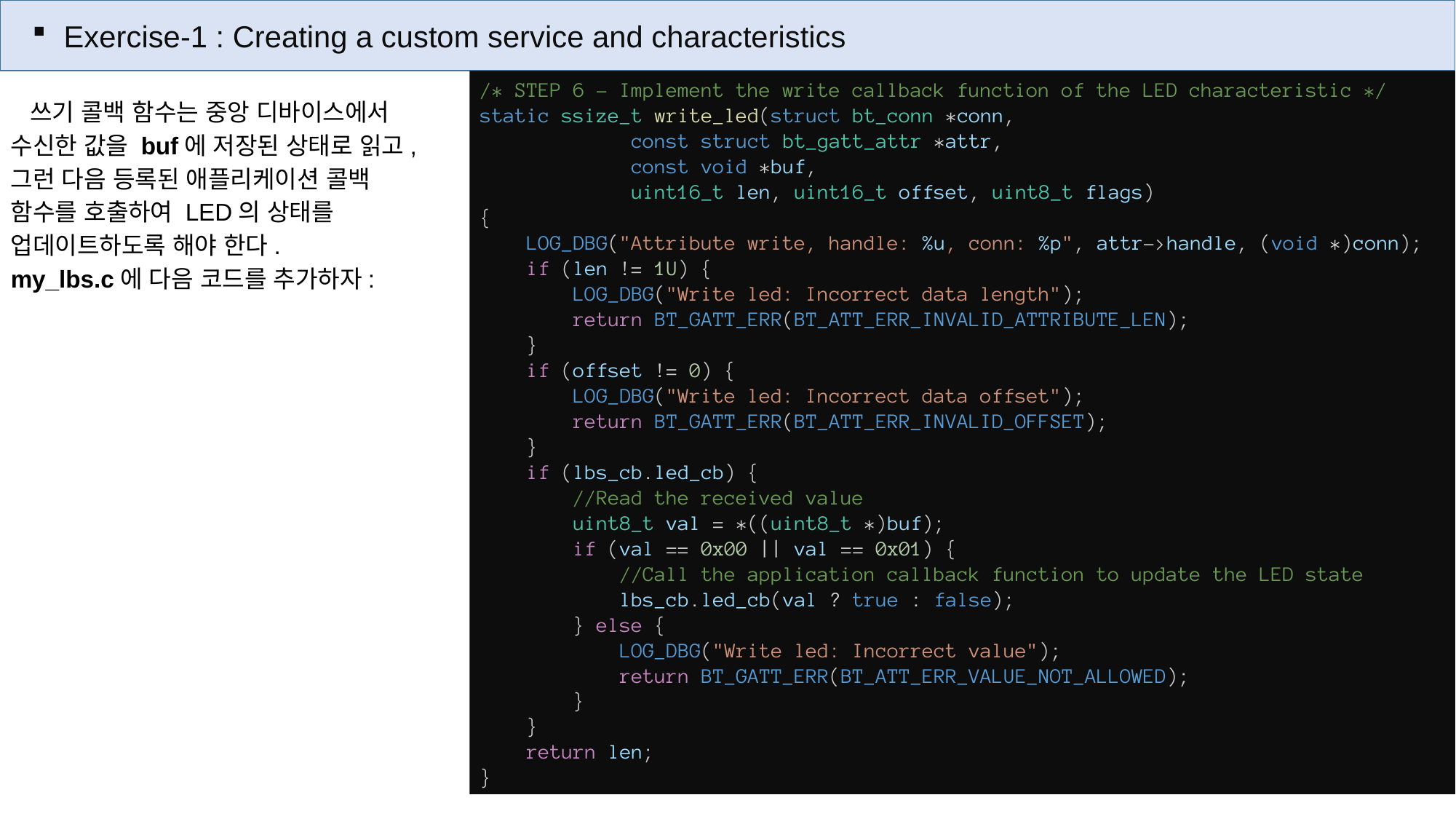

Exercise-1 : Creating a custom service and characteristics
/* STEP 6 - Implement the write callback function of the LED characteristic */
static ssize_t write_led(struct bt_conn *conn,
             const struct bt_gatt_attr *attr,
             const void *buf,
             uint16_t len, uint16_t offset, uint8_t flags)
{
    LOG_DBG("Attribute write, handle: %u, conn: %p", attr->handle, (void *)conn);
    if (len != 1U) {
        LOG_DBG("Write led: Incorrect data length");
        return BT_GATT_ERR(BT_ATT_ERR_INVALID_ATTRIBUTE_LEN);
    }
    if (offset != 0) {
        LOG_DBG("Write led: Incorrect data offset");
        return BT_GATT_ERR(BT_ATT_ERR_INVALID_OFFSET);
    }
    if (lbs_cb.led_cb) {
        //Read the received value
        uint8_t val = *((uint8_t *)buf);
        if (val == 0x00 || val == 0x01) {
            //Call the application callback function to update the LED state
            lbs_cb.led_cb(val ? true : false);
        } else {
            LOG_DBG("Write led: Incorrect value");
            return BT_GATT_ERR(BT_ATT_ERR_VALUE_NOT_ALLOWED);
        }
    }
    return len;
}
  쓰기 콜백 함수는 중앙 디바이스에서
수신한 값을 buf에 저장된 상태로 읽고,
그런 다음 등록된 애플리케이션 콜백
함수를 호출하여 LED의 상태를
업데이트하도록 해야 한다.
my_lbs.c에 다음 코드를 추가하자: